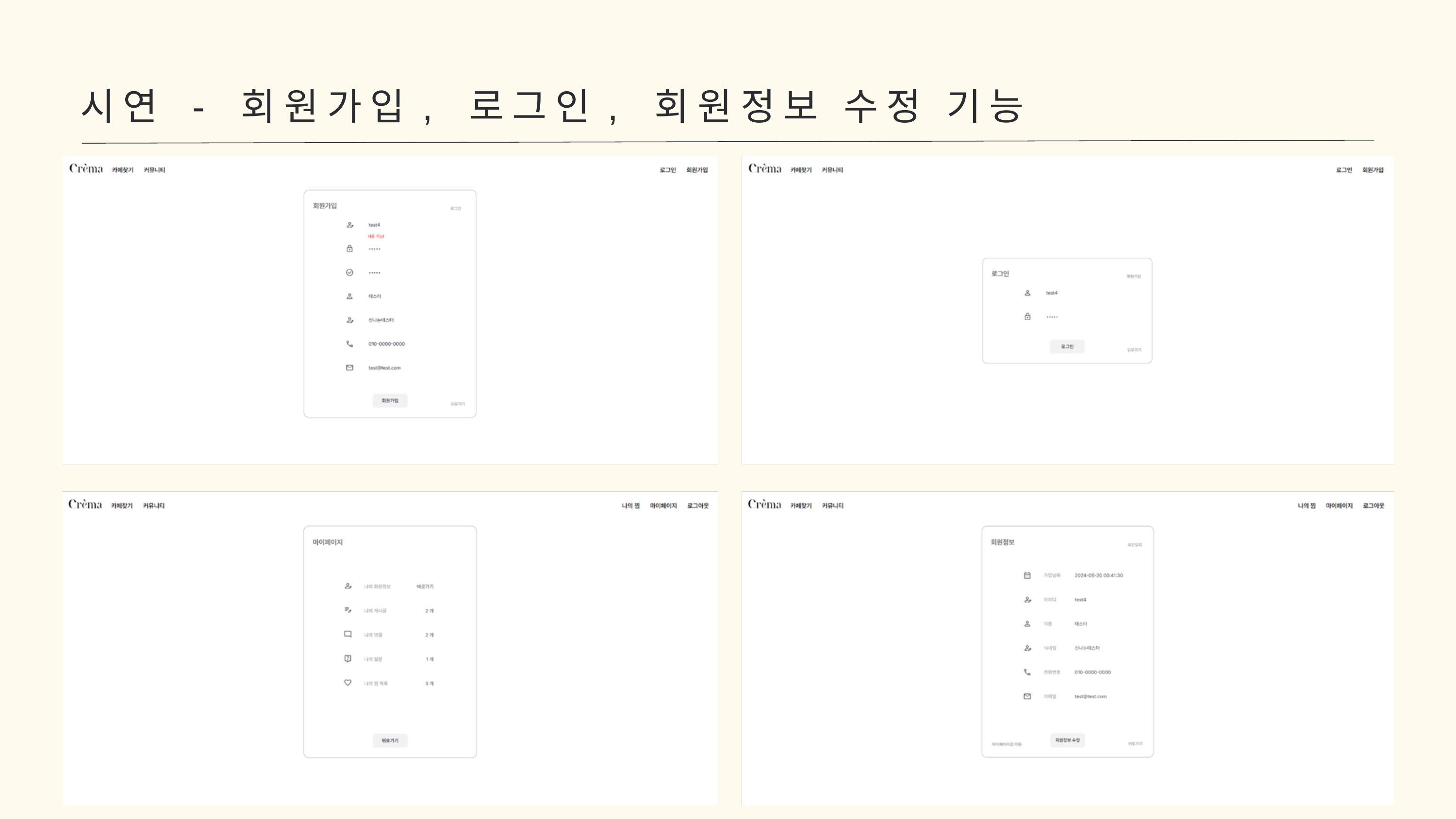

시연 - 회원가입, 로그인, 회원정보 수정 기능